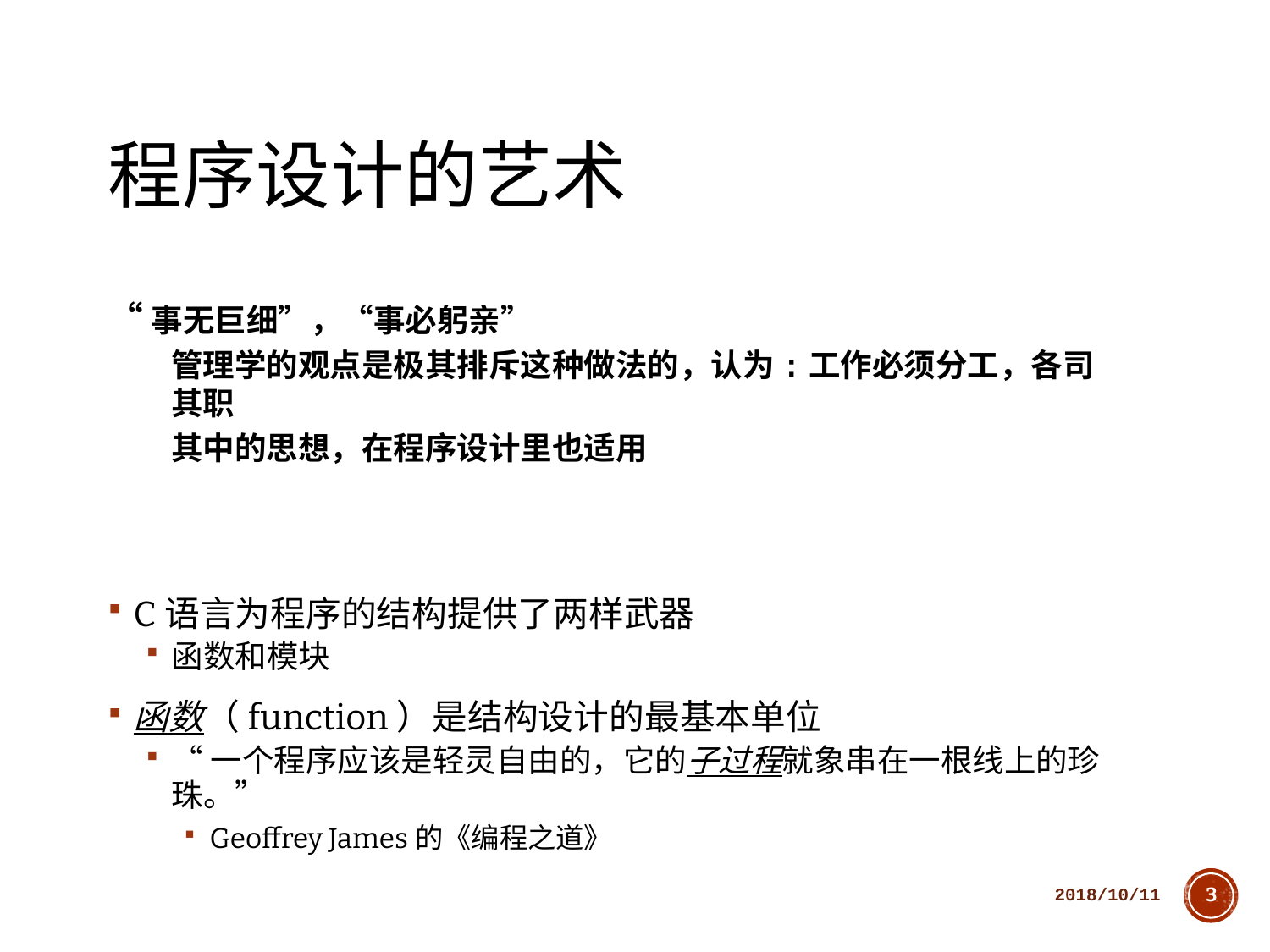

# 程序设计的艺术
“事无巨细”，“事必躬亲”
管理学的观点是极其排斥这种做法的，认为:工作必须分工，各司其职
其中的思想，在程序设计里也适用

C语言为程序的结构提供了两样武器
函数和模块
函数（function）是结构设计的最基本单位
“一个程序应该是轻灵自由的，它的子过程就象串在一根线上的珍珠。”
Geoffrey James的《编程之道》
2018/10/11
3